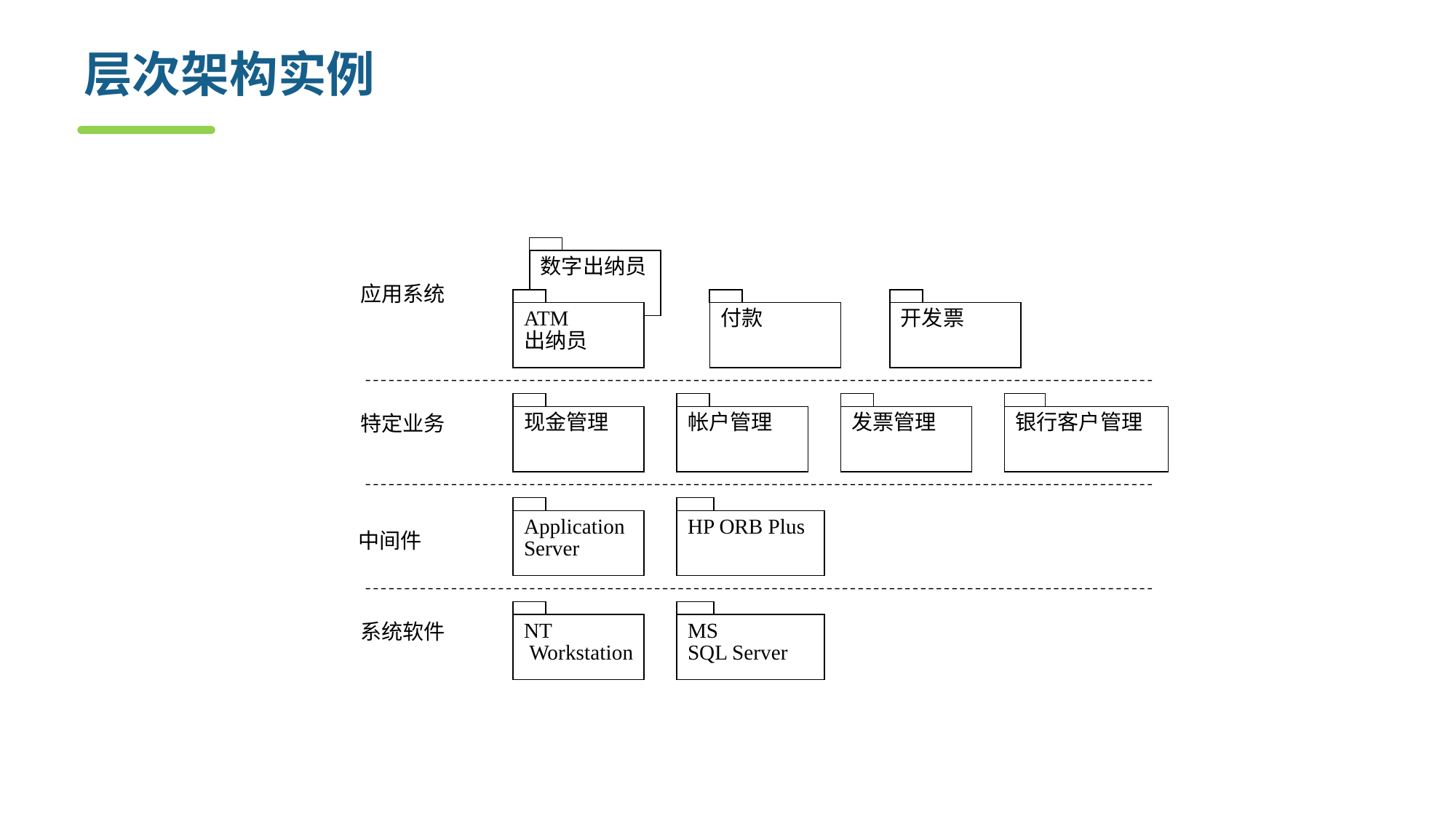

# 层次架构实例

数字出纳员
应用系统

ATM
出纳员

付款

开发票

现金管理

帐户管理

发票管理

银行客户管理
特定业务

Application Server

HP ORB Plus
中间件

NT
Workstation

MS
SQL Server
系统软件
62